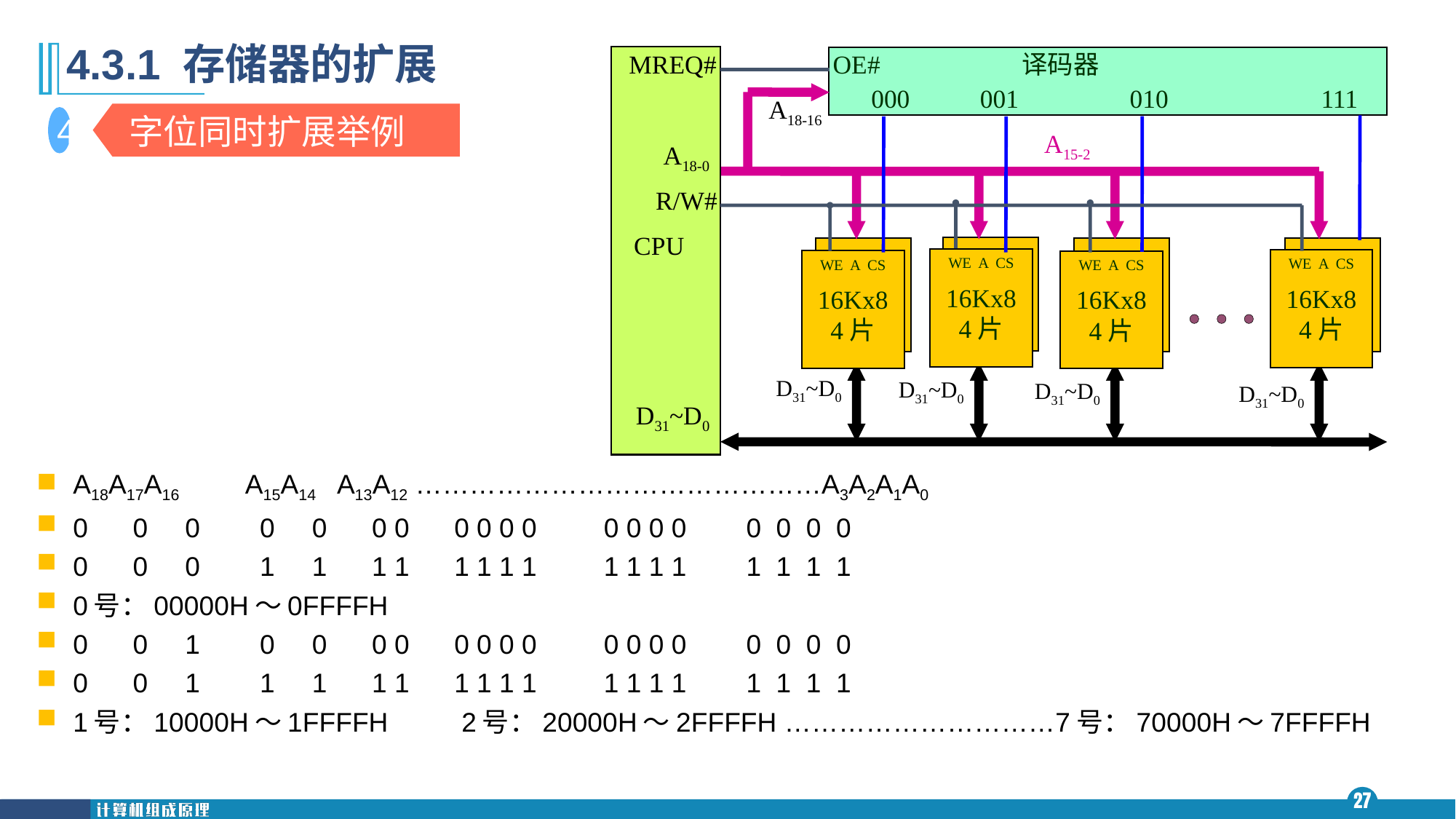

第四 章
# 4.3.1 存储器的扩展

MREQ#
A18-0
R/W#
CPU
D31~D0
OE#
译码器

000
001
010
111

A18-16

A15-2

WE  A  CS
16Kx8
4片

WE  A  CS
16Kx8
4片

WE  A  CS
16Kx8
4片

WE  A  CS
16Kx8
4片

D31~D0
D31~D0
D31~D0
D31~D0

字位同时扩展举例
4
A18A17A16         A15A14   A13A12 ………………………………………A3A2A1A0
0      0     0        0     0      0 0      0 0 0 0         0 0 0 0        0  0  0  0
0      0     0        1     1      1 1      1 1 1 1         1 1 1 1        1  1  1  1
0号：00000H～0FFFFH
0      0     1        0     0      0 0      0 0 0 0         0 0 0 0        0  0  0  0
0      0     1        1     1      1 1      1 1 1 1         1 1 1 1        1  1  1  1
1号：10000H～1FFFFH	2号：20000H～2FFFFH …………………………7号：70000H～7FFFFH